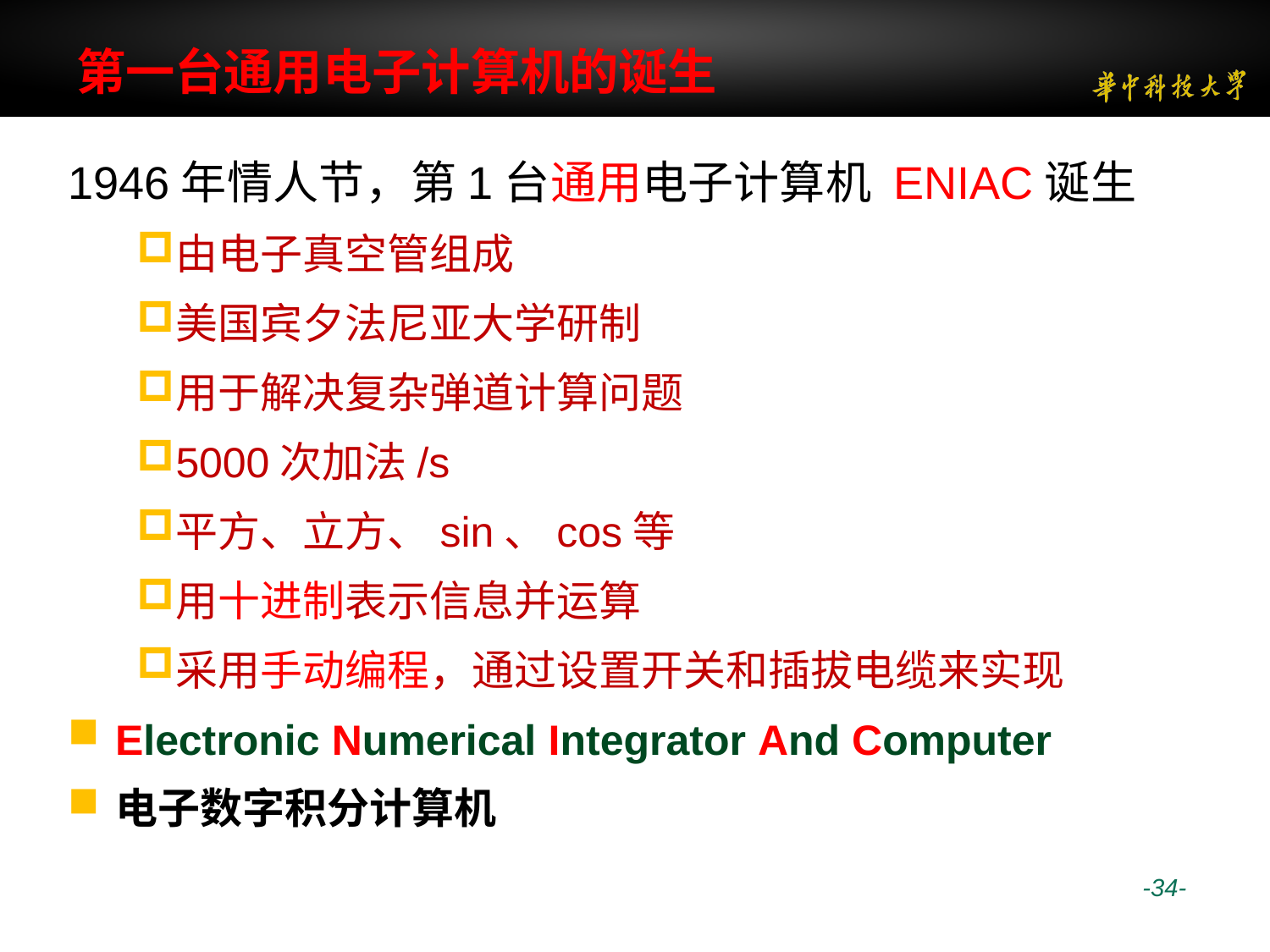

# 第一台通用电子计算机的诞生
1946年情人节，第1台通用电子计算机 ENIAC诞生
由电子真空管组成
美国宾夕法尼亚大学研制
用于解决复杂弹道计算问题
5000次加法/s
平方、立方、sin、cos等
用十进制表示信息并运算
采用手动编程，通过设置开关和插拔电缆来实现
Electronic Numerical Integrator And Computer
电子数字积分计算机

 -34-